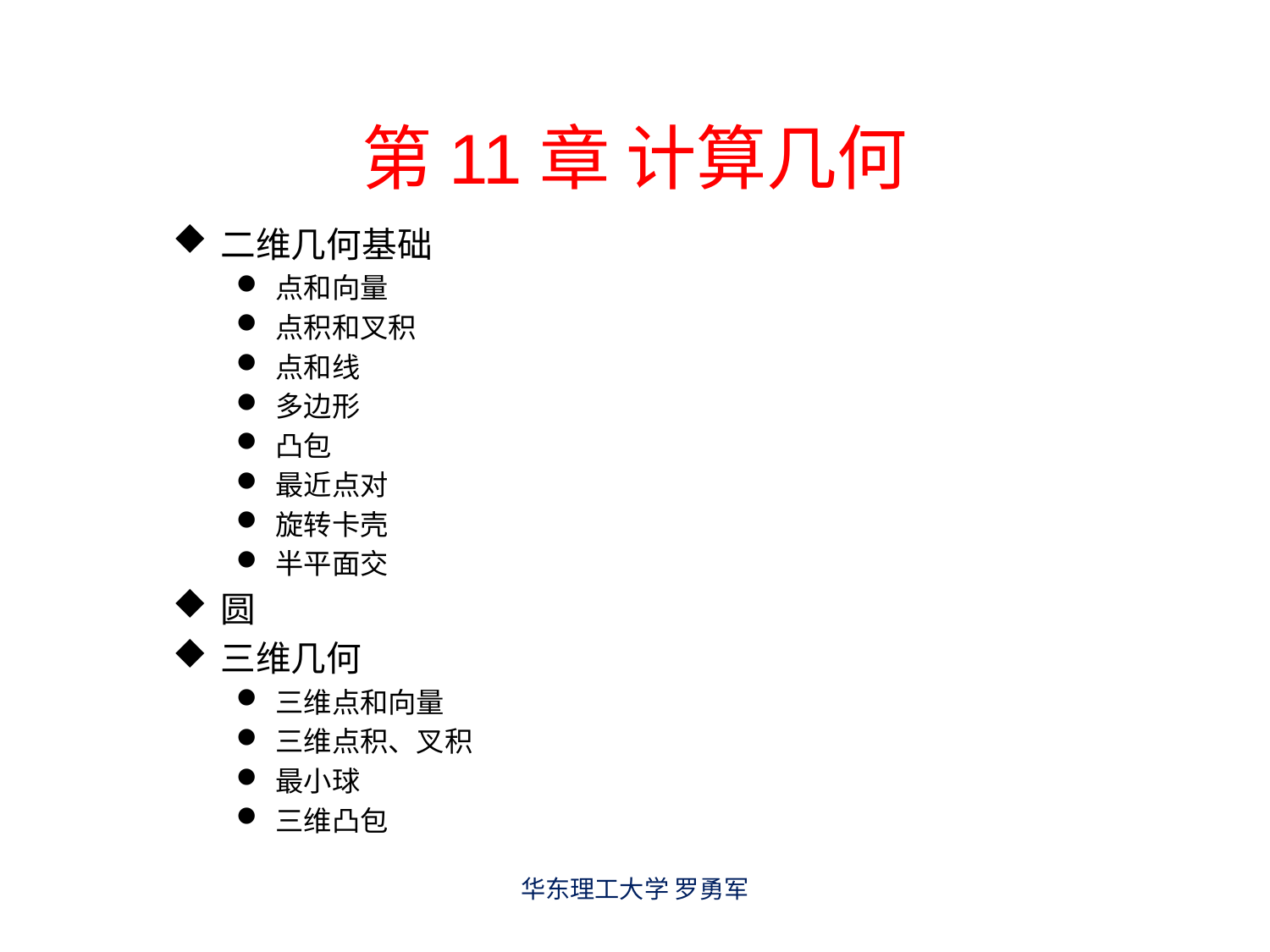

# 第11章 计算几何
二维几何基础
点和向量
点积和叉积
点和线
多边形
凸包
最近点对
旋转卡壳
半平面交
圆
三维几何
三维点和向量
三维点积、叉积
最小球
三维凸包

华东理工大学 罗勇军